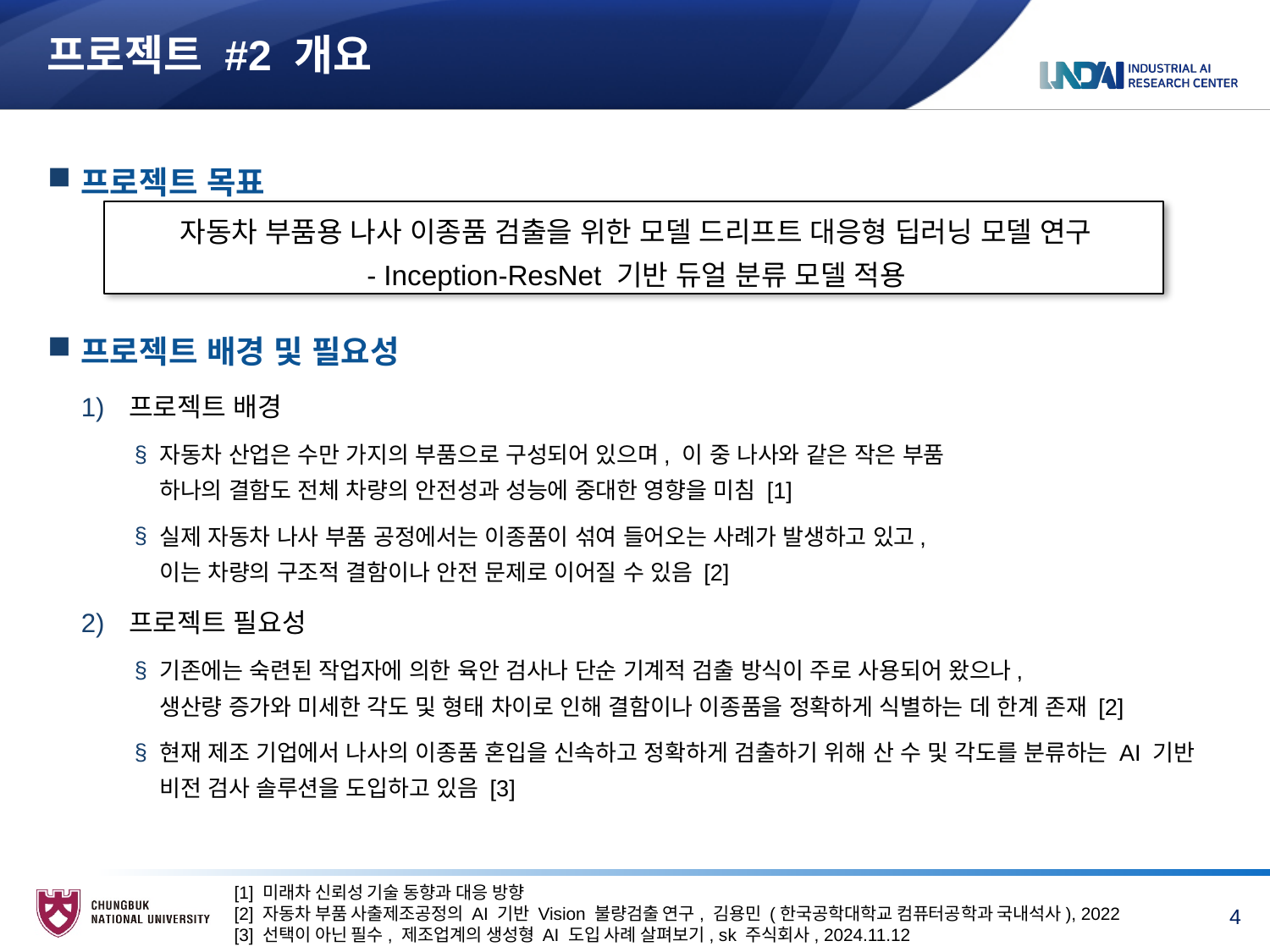

# 프로젝트 #2 개요
프로젝트 목표

프로젝트 배경 및 필요성
프로젝트 배경
자동차 산업은 수만 가지의 부품으로 구성되어 있으며, 이 중 나사와 같은 작은 부품
하나의 결함도 전체 차량의 안전성과 성능에 중대한 영향을 미침 [1]
실제 자동차 나사 부품 공정에서는 이종품이 섞여 들어오는 사례가 발생하고 있고,
이는 차량의 구조적 결함이나 안전 문제로 이어질 수 있음 [2]
프로젝트 필요성
기존에는 숙련된 작업자에 의한 육안 검사나 단순 기계적 검출 방식이 주로 사용되어 왔으나,
생산량 증가와 미세한 각도 및 형태 차이로 인해 결함이나 이종품을 정확하게 식별하는 데 한계 존재 [2]
현재 제조 기업에서 나사의 이종품 혼입을 신속하고 정확하게 검출하기 위해 산 수 및 각도를 분류하는 AI 기반 비전 검사 솔루션을 도입하고 있음 [3]
자동차 부품용 나사 이종품 검출을 위한 모델 드리프트 대응형 딥러닝 모델 연구
- Inception-ResNet 기반 듀얼 분류 모델 적용
[1] 미래차 신뢰성 기술 동향과 대응 방향
[2] 자동차 부품 사출제조공정의 AI 기반 Vision 불량검출 연구, 김용민 (한국공학대학교 컴퓨터공학과 국내석사), 2022
[3] 선택이 아닌 필수, 제조업계의 생성형 AI 도입 사례 살펴보기, sk 주식회사, 2024.11.12